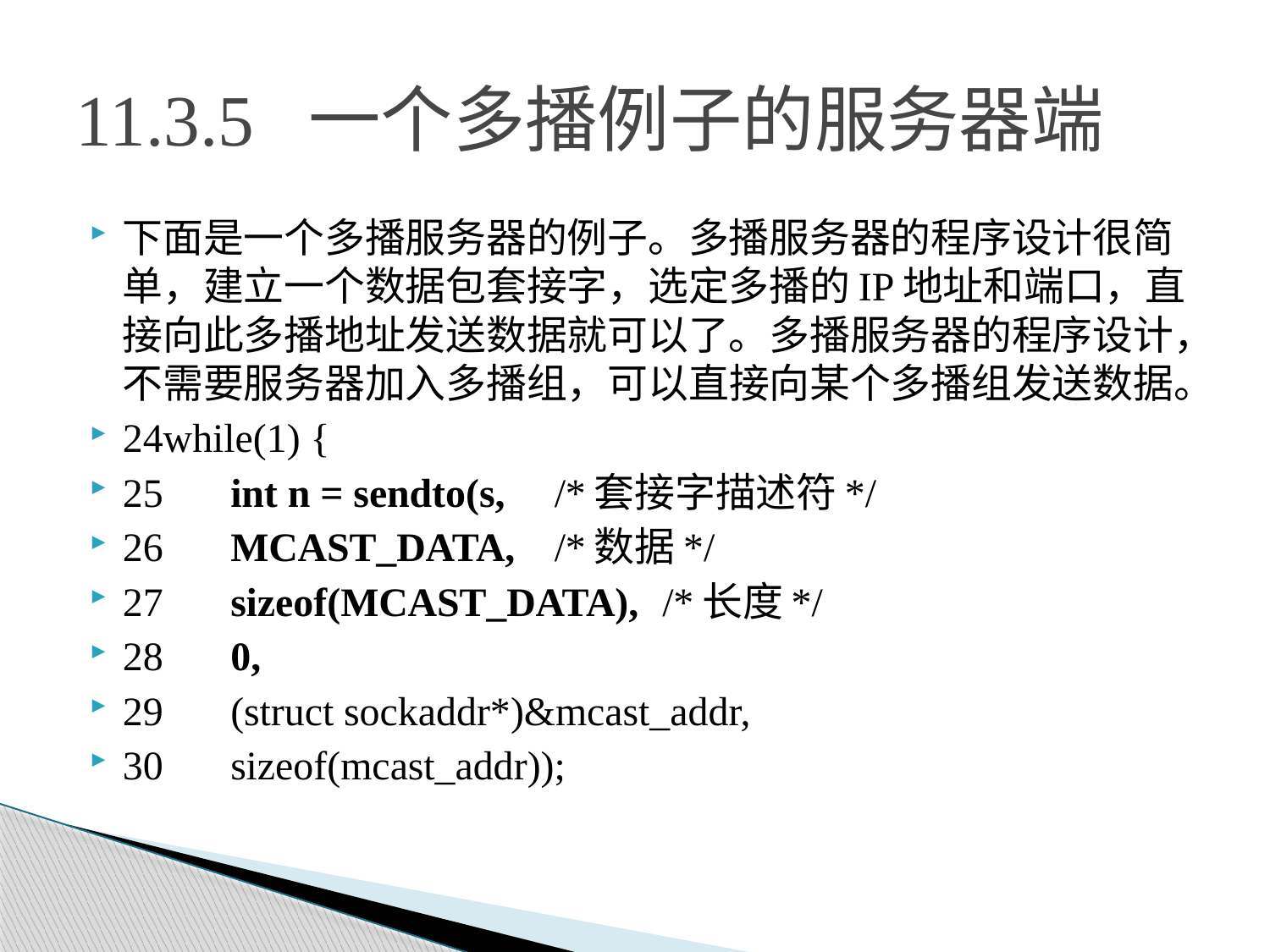

# 11.3.5  一个多播例子的服务器端
下面是一个多播服务器的例子。多播服务器的程序设计很简单，建立一个数据包套接字，选定多播的IP地址和端口，直接向此多播地址发送数据就可以了。多播服务器的程序设计，不需要服务器加入多播组，可以直接向某个多播组发送数据。
24while(1) {
25	int n = sendto(s, 		/*套接字描述符*/
26			MCAST_DATA,		/*数据*/
27			sizeof(MCAST_DATA),	/*长度*/
28			0,
29			(struct sockaddr*)&mcast_addr,
30			sizeof(mcast_addr));